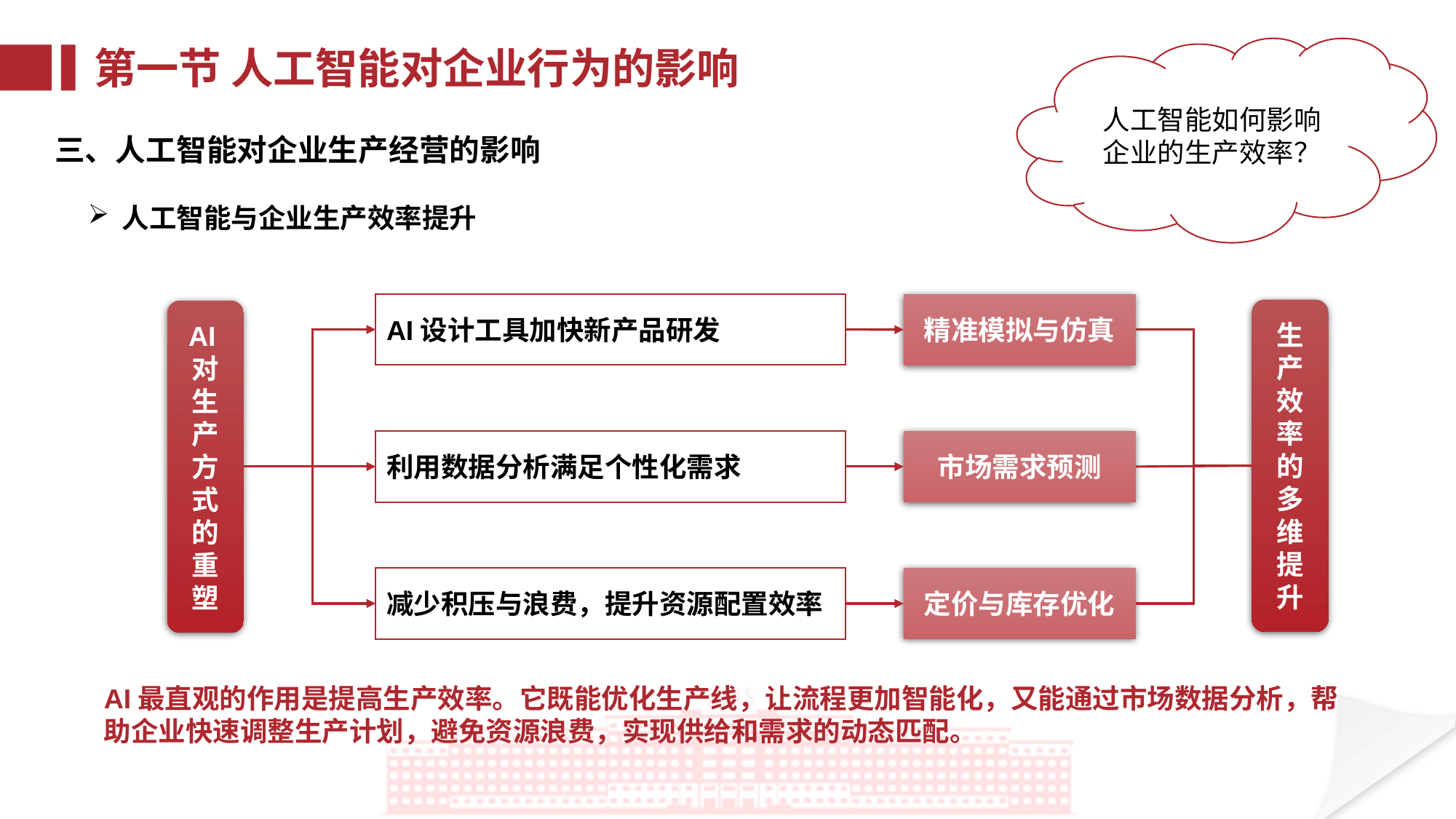

人工智能如何影响
企业的生产效率？
第一节 人工智能对企业行为的影响
三、人工智能对企业生产经营的影响
人工智能与企业生产效率提升
AI设计工具加快新产品研发
精准模拟与仿真
生产效率的多维提升
AI对生产方式的重塑
利用数据分析满足个性化需求
市场需求预测
减少积压与浪费，提升资源配置效率
定价与库存优化
AI最直观的作用是提高生产效率。它既能优化生产线，让流程更加智能化，又能通过市场数据分析，帮助企业快速调整生产计划，避免资源浪费，实现供给和需求的动态匹配。